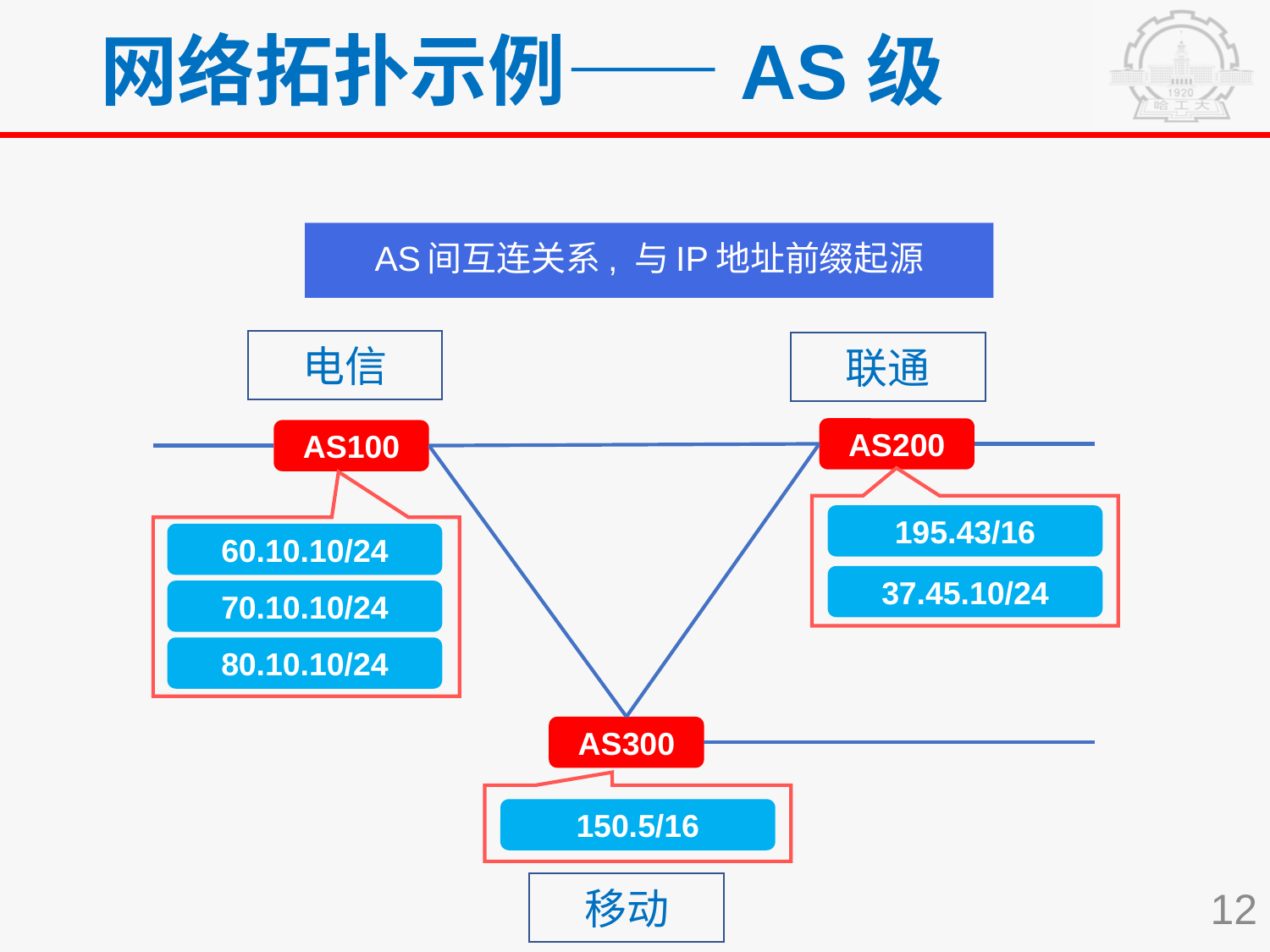

# 网络拓扑示例——AS级
AS间互连关系, 与IP地址前缀起源
电信
联通
AS200
AS100

195.43/16
37.45.10/24

60.10.10/24
70.10.10/24
80.10.10/24
AS300

150.5/16
移动
12